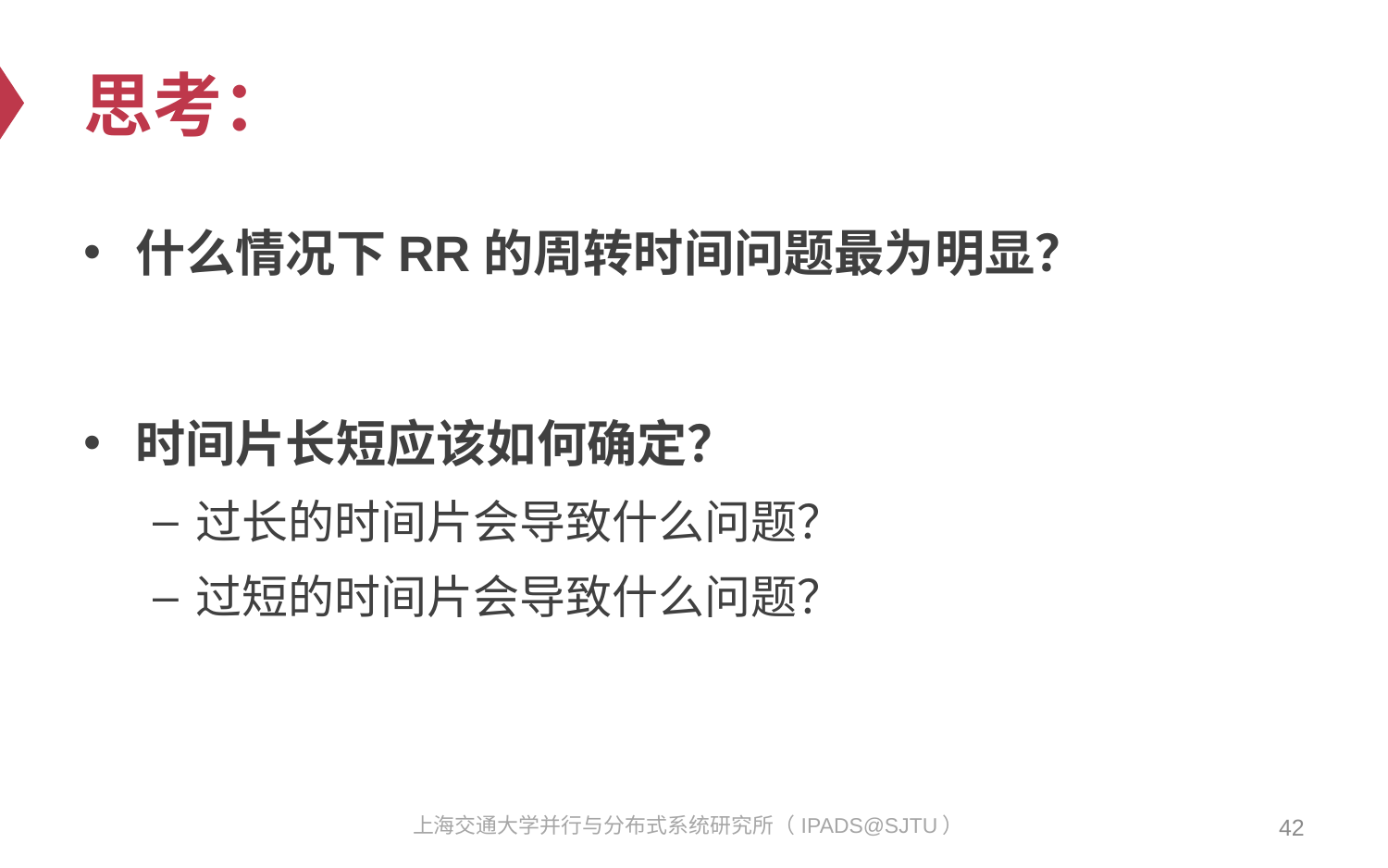

# 思考：
什么情况下RR的周转时间问题最为明显？

时间片长短应该如何确定？
过长的时间片会导致什么问题？
过短的时间片会导致什么问题？

42
上海交通大学并行与分布式系统研究所（IPADS@SJTU）